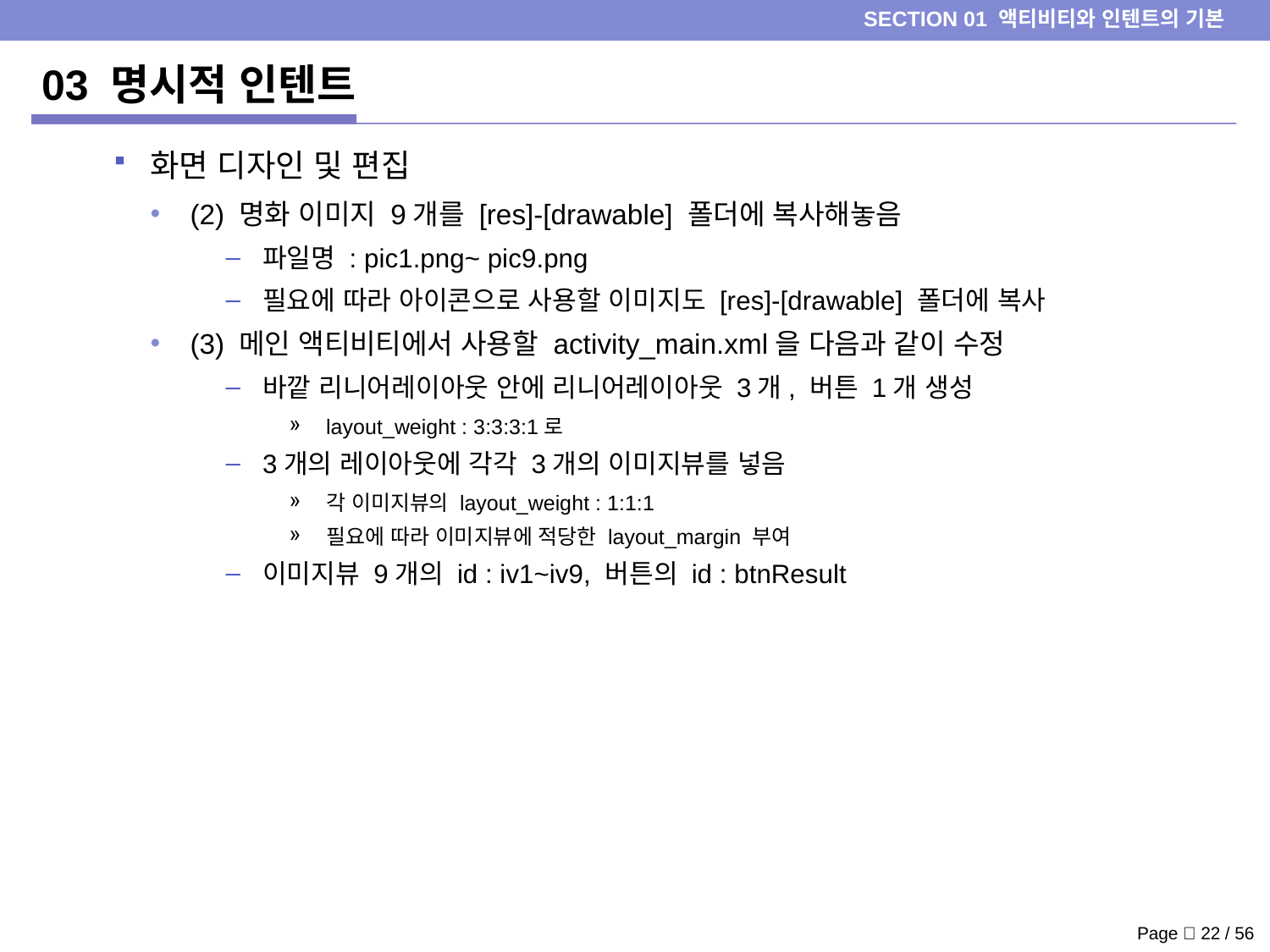

SECTION 01 액티비티와 인텐트의 기본
# 03 명시적 인텐트
화면 디자인 및 편집
(2) 명화 이미지 9개를 [res]-[drawable] 폴더에 복사해놓음
파일명 : pic1.png~ pic9.png
필요에 따라 아이콘으로 사용할 이미지도 [res]-[drawable] 폴더에 복사
(3) 메인 액티비티에서 사용할 activity_main.xml을 다음과 같이 수정
바깥 리니어레이아웃 안에 리니어레이아웃 3개, 버튼 1개 생성
layout_weight : 3:3:3:1로
3개의 레이아웃에 각각 3개의 이미지뷰를 넣음
각 이미지뷰의 layout_weight : 1:1:1
필요에 따라 이미지뷰에 적당한 layout_margin 부여
이미지뷰 9개의 id : iv1~iv9, 버튼의 id : btnResult